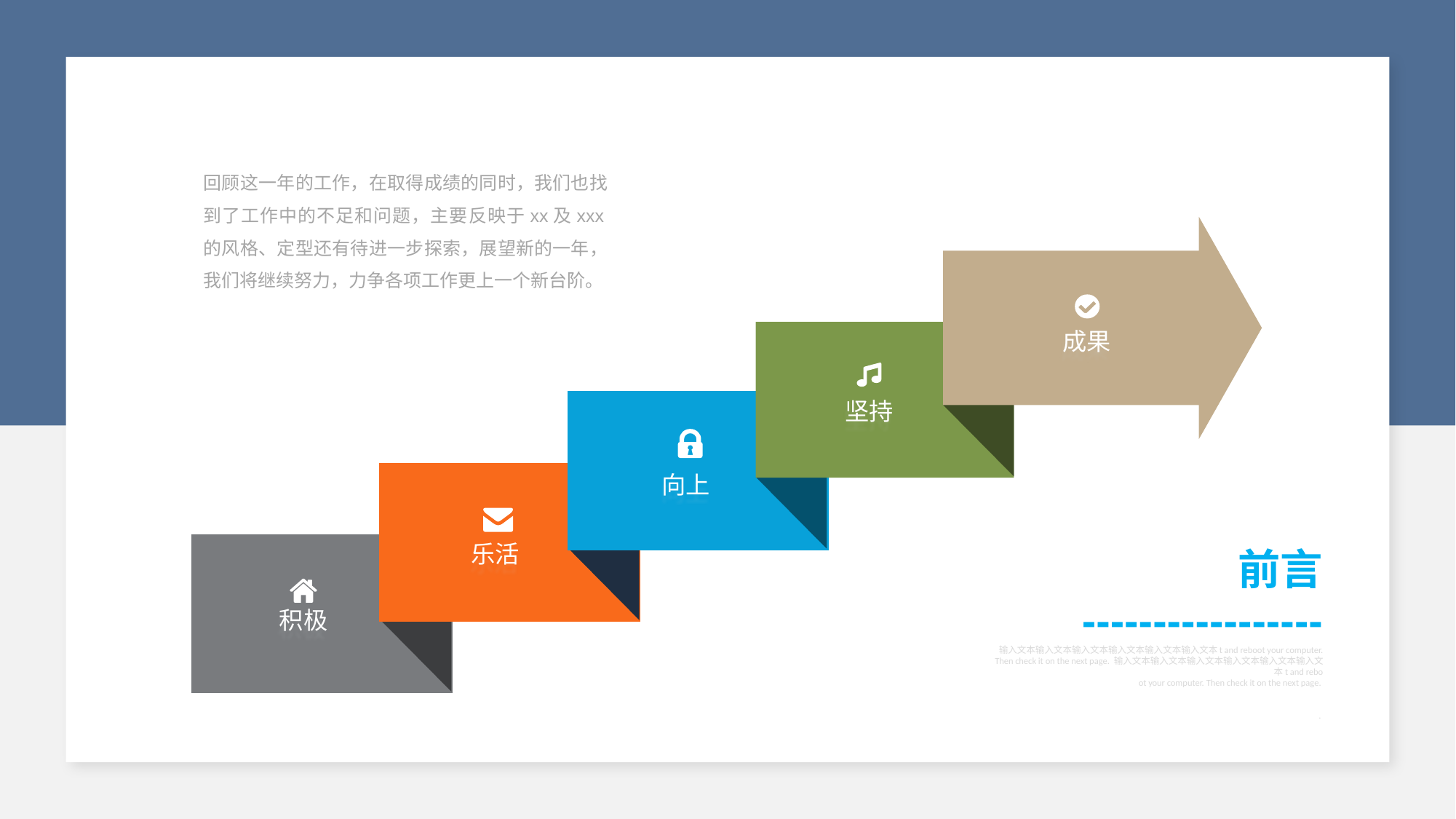

回顾这一年的工作，在取得成绩的同时，我们也找到了工作中的不足和问题，主要反映于xx及xxx的风格、定型还有待进一步探索，展望新的一年，我们将继续努力，力争各项工作更上一个新台阶。

成果

坚持

向上

乐活

积极

前言
-----------------
输入文本输入文本输入文本输入文本输入文本输入文本t and reboot your computer. Then check it on the next page. 输入文本输入文本输入文本输入文本输入文本输入文本t and rebo
ot your computer. Then check it on the next page.

.